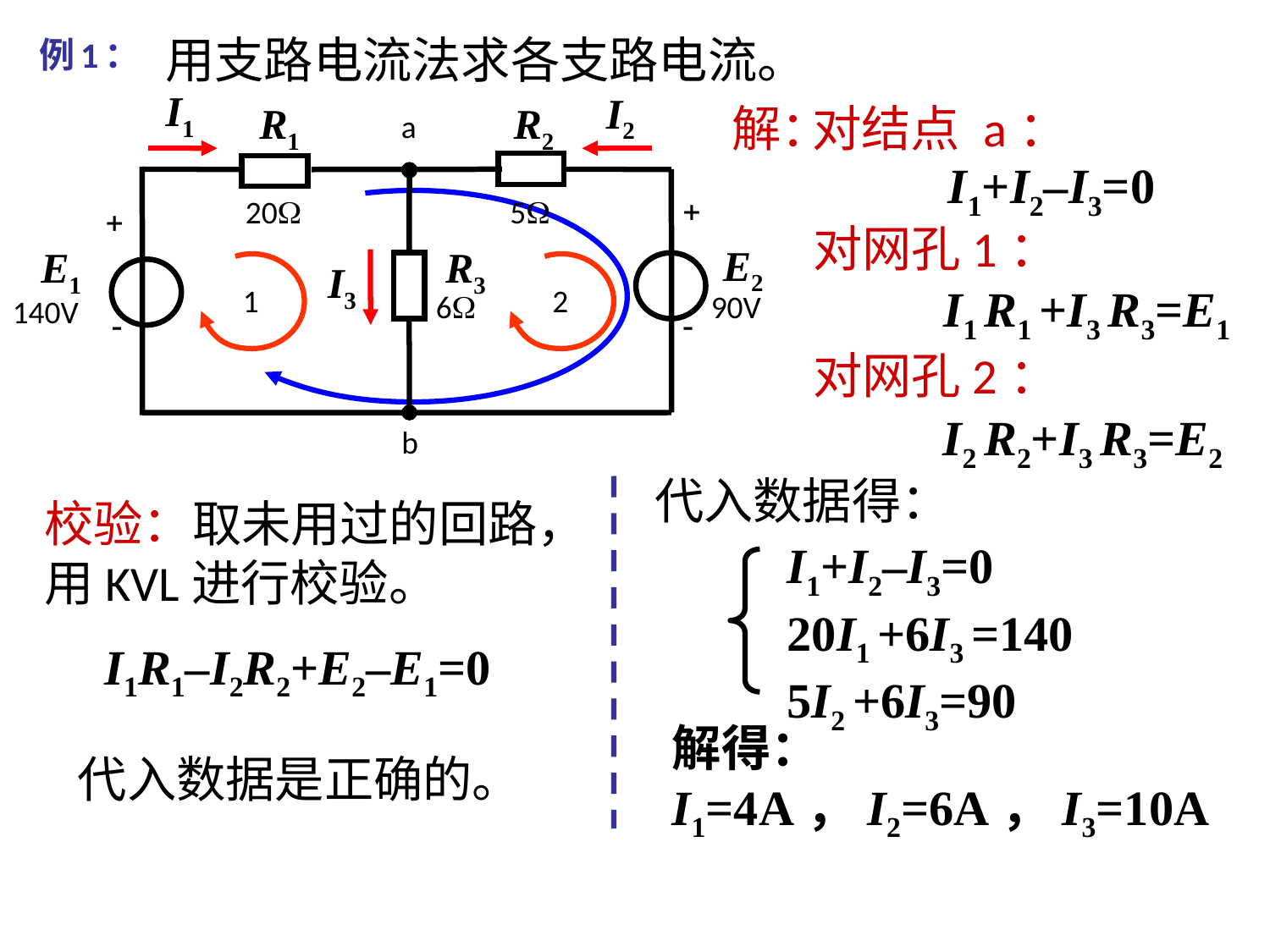

用支路电流法求各支路电流。
# 例1：
I1
I2
R1
R2
a

20Ω
5Ω
+

+
E2
E1
R3

1

2
I3

6Ω
90V
140V
 −
−

b
解：
对结点 a：
I1+I2–I3=0

对网孔1：
I1 R1 +I3 R3=E1
对网孔2：
I2 R2+I3 R3=E2
代入数据得：

校验：取未用过的回路，用KVL进行校验。
I1+I2–I3=0
20I1 +6I3 =140
5I2 +6I3=90

I1R1–I2R2+E2–E1=0
解得：
I1=4A，I2=6A，I3=10A
代入数据是正确的。